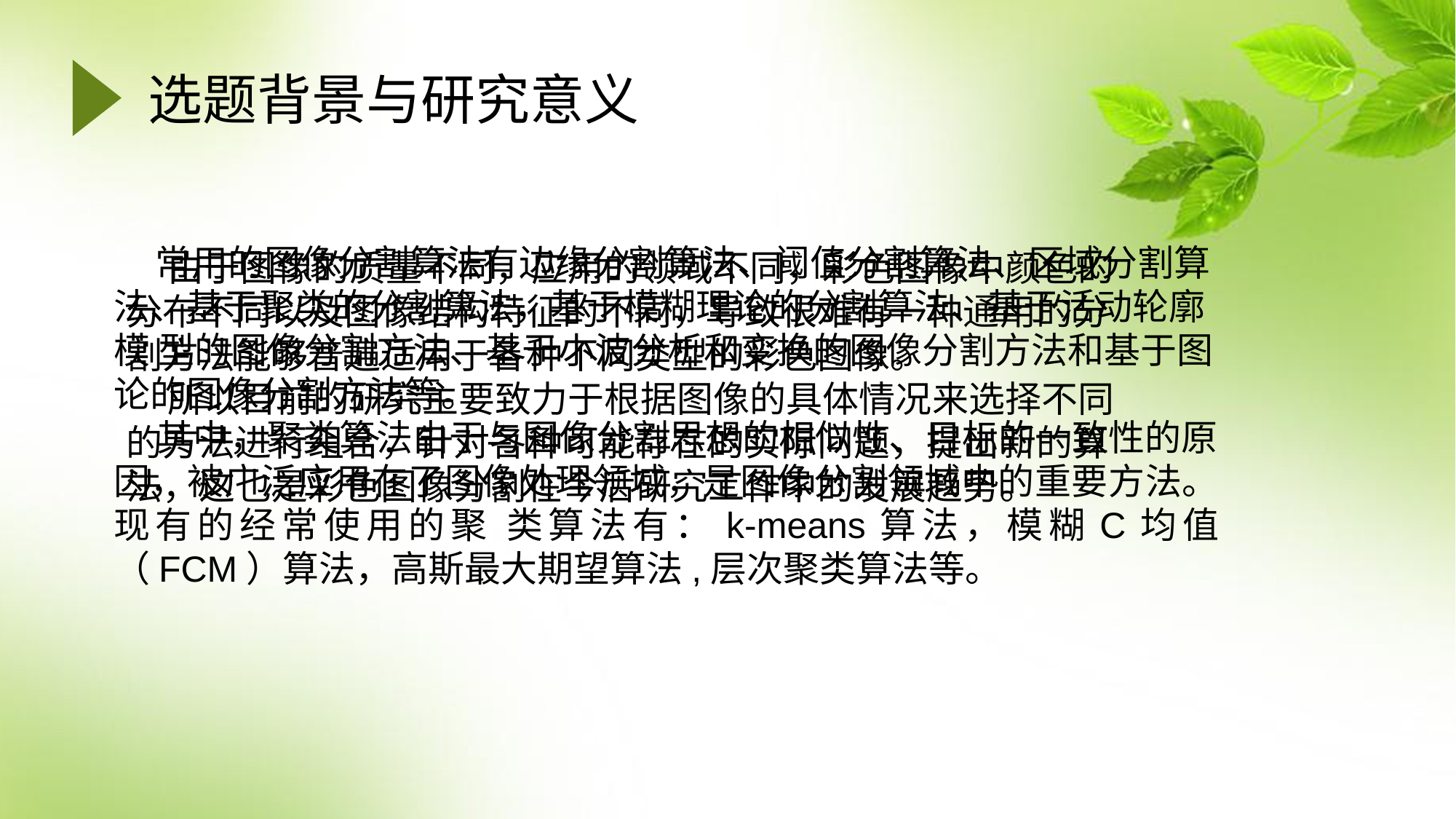

# 选题背景与研究意义
    常用的图像分割算法有边缘分割算法、阈值分割算法、区域分割算法、基于聚类的分割算法，基于模糊理论的分割算法、基于活动轮廓模 型的图像分割方法、基于小波分析和变换的图像分割方法和基于图 论的图像分割方法等。
    其中，聚类算法由于与图像分割思想的相似性、目标的一致性的原因，被广泛应用在了图像处理领域，是图像分割领域中的重要方法。现有的经常使用的聚 类算法有：k-means算法，模糊C均值（FCM）算法，高斯最大期望算法,层次聚类算法等。
    由于图像的质量不同，应用的领域不同，彩色图像中颜色的分布不同以及图像结构特征的不同，导致很难有一种通用的分割方法能够普遍适用于各种不同类型的彩色图像。
    所以目前的研究主要致力于根据图像的具体情况来选择不同的方法进行组合，针对各种可能存在的实际问题，提出新的算法，这也是彩色图像分割在今后研究工作中的发展趋势。